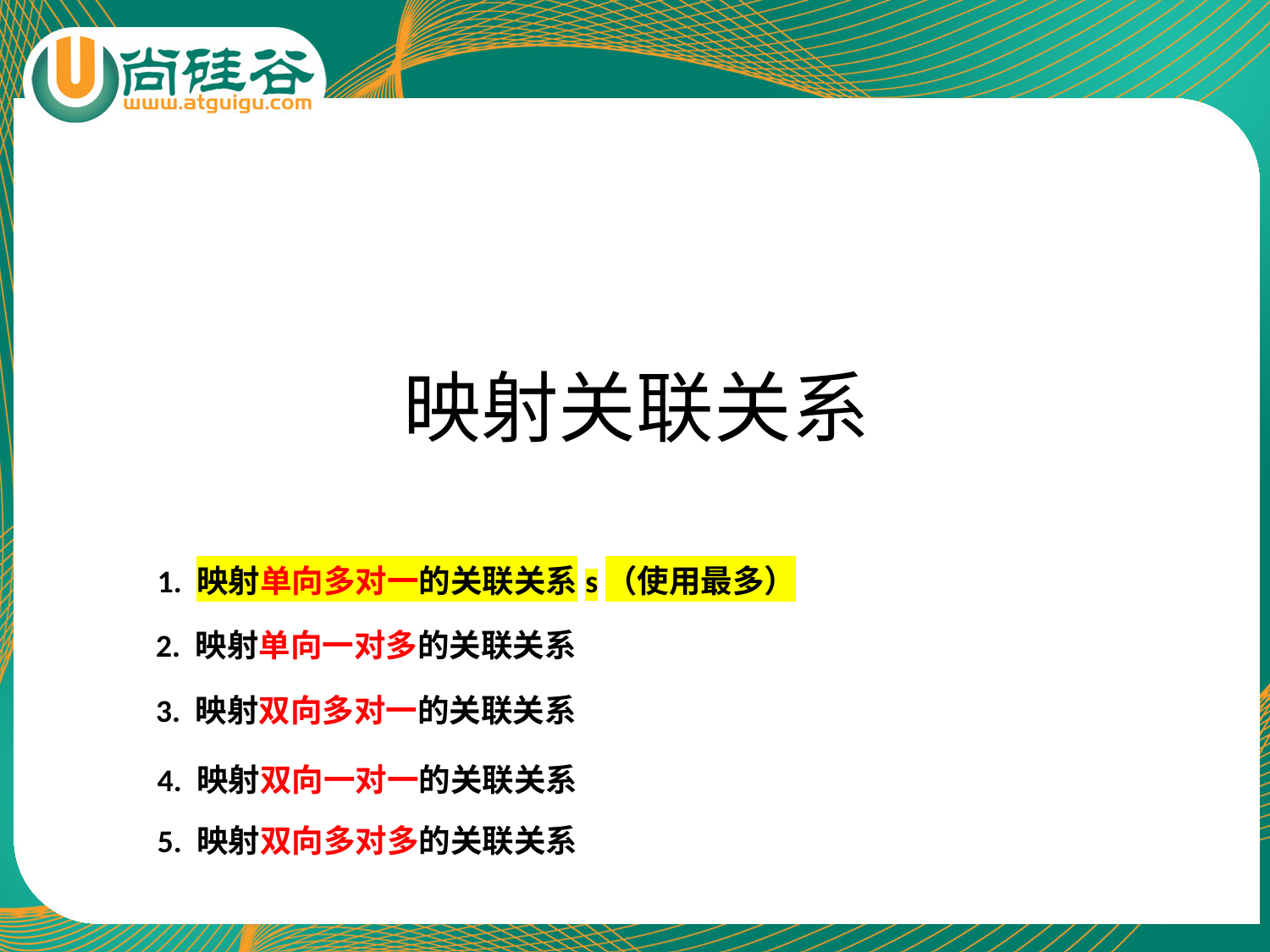

# 映射关联关系
1. 映射单向多对一的关联关系s（使用最多）
2. 映射单向一对多的关联关系
3. 映射双向多对一的关联关系
4. 映射双向一对一的关联关系
5. 映射双向多对多的关联关系